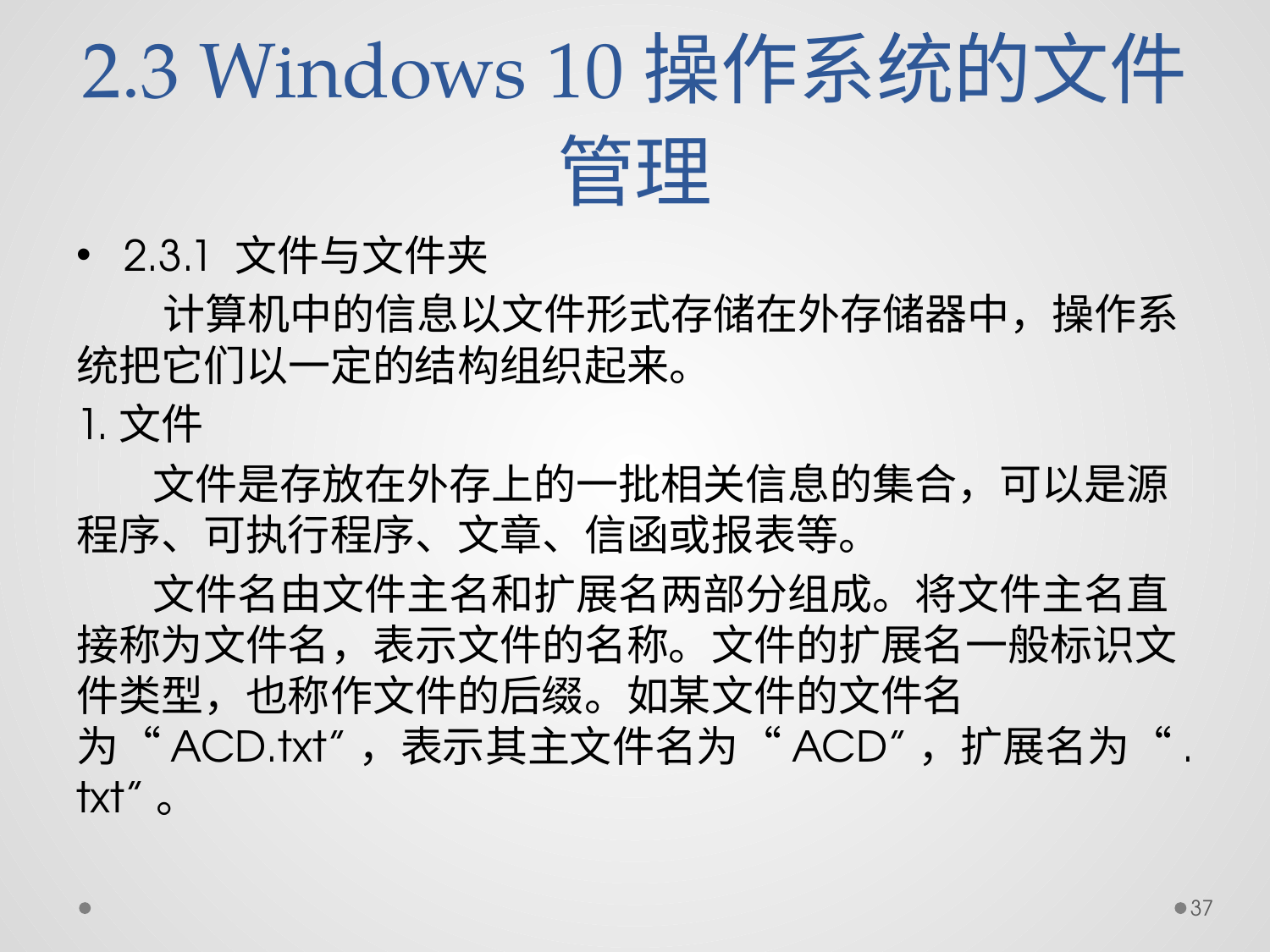

# 2.3 Windows 10操作系统的文件管理
2.3.1 文件与文件夹
        计算机中的信息以文件形式存储在外存储器中，操作系统把它们以一定的结构组织起来。
1.文件
       文件是存放在外存上的一批相关信息的集合，可以是源程序、可执行程序、文章、信函或报表等。
       文件名由文件主名和扩展名两部分组成。将文件主名直接称为文件名，表示文件的名称。文件的扩展名一般标识文件类型，也称作文件的后缀。如某文件的文件名为“ACD.txt”，表示其主文件名为“ACD”，扩展名为“.txt”。
37